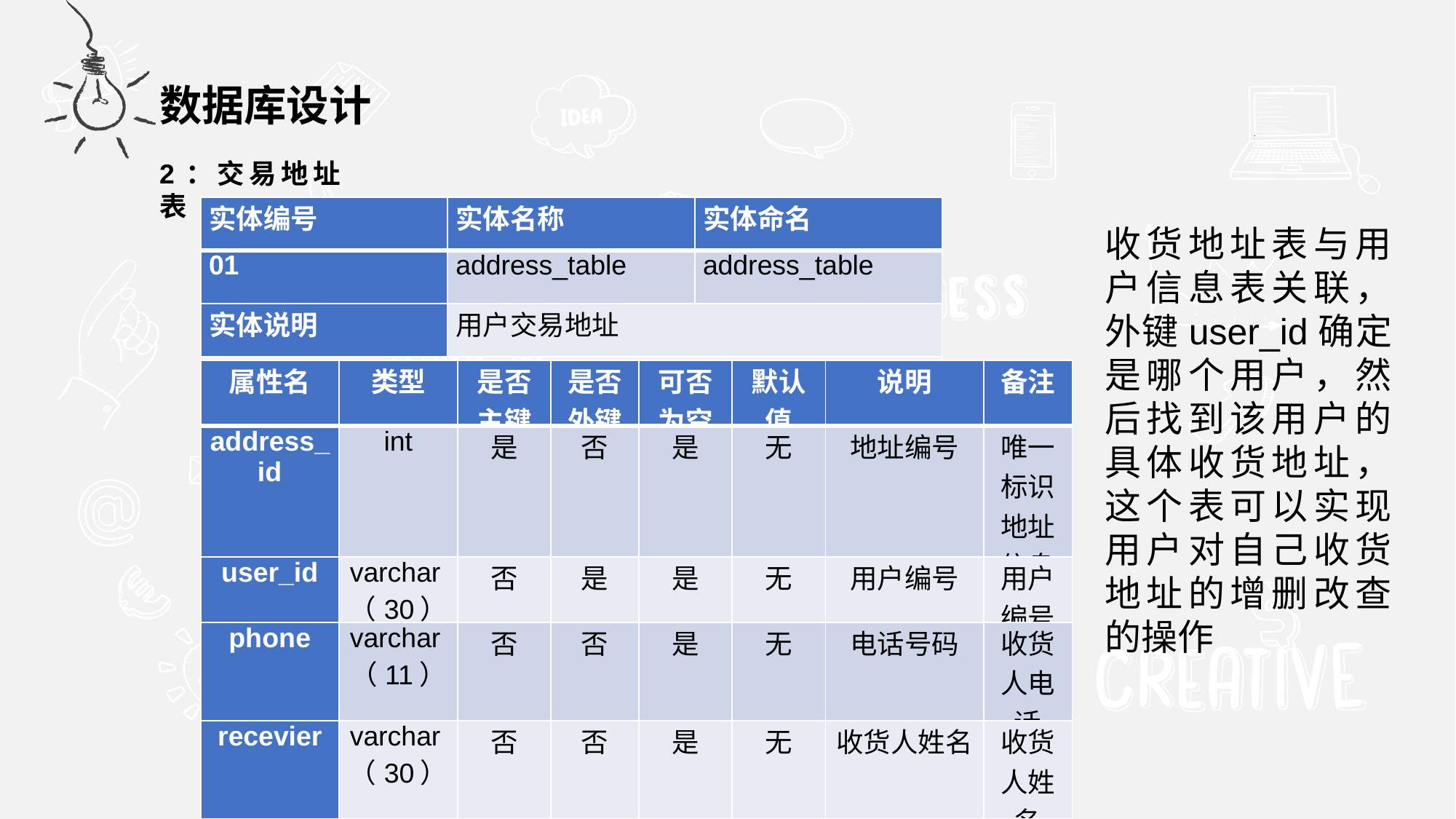

数据库设计
2：交易地址表
| 实体编号 | 实体名称 | 实体命名 |
| --- | --- | --- |
| 01 | address\_table | address\_table |
| 实体说明 | 用户交易地址 |  |
收货地址表与用户信息表关联，外键user_id确定是哪个用户，然后找到该用户的具体收货地址，这个表可以实现用户对自己收货地址的增删改查的操作
| 属性名 | 类型 | 是否主键 | 是否外键 | 可否为空 | 默认值 | 说明 | 备注 |
| --- | --- | --- | --- | --- | --- | --- | --- |
| address\_id | int | 是 | 否 | 是 | 无 | 地址编号 | 唯一标识地址信息 |
| user\_id | varchar（30） | 否 | 是 | 是 | 无 | 用户编号 | 用户编号 |
| phone | varchar（11） | 否 | 否 | 是 | 无 | 电话号码 | 收货人电话 |
| recevier | varchar（30） | 否 | 否 | 是 | 无 | 收货人姓名 | 收货人姓名 |